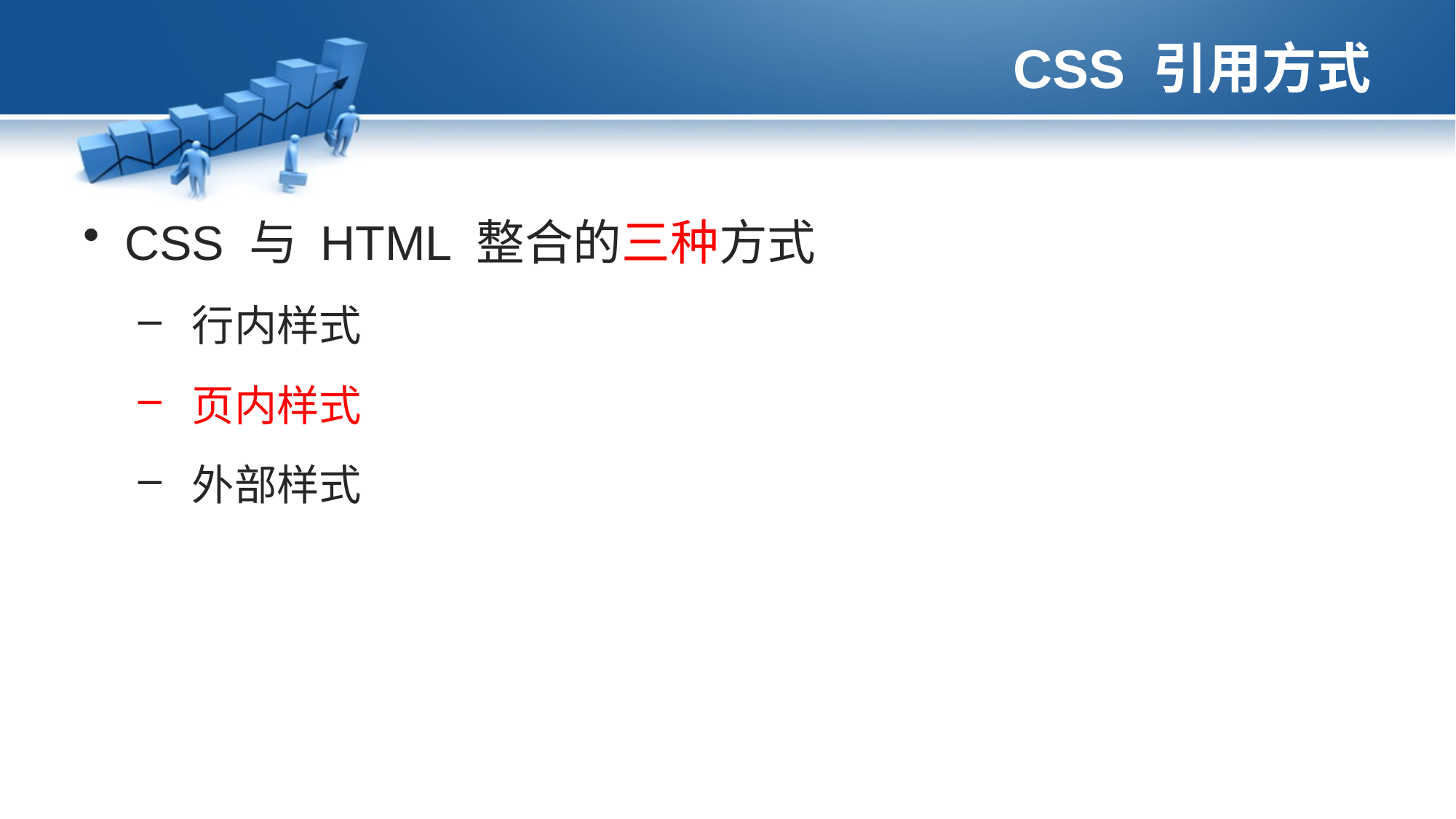

# CSS 引用方式
CSS 与 HTML 整合的三种方式
 行内样式
 页内样式
 外部样式